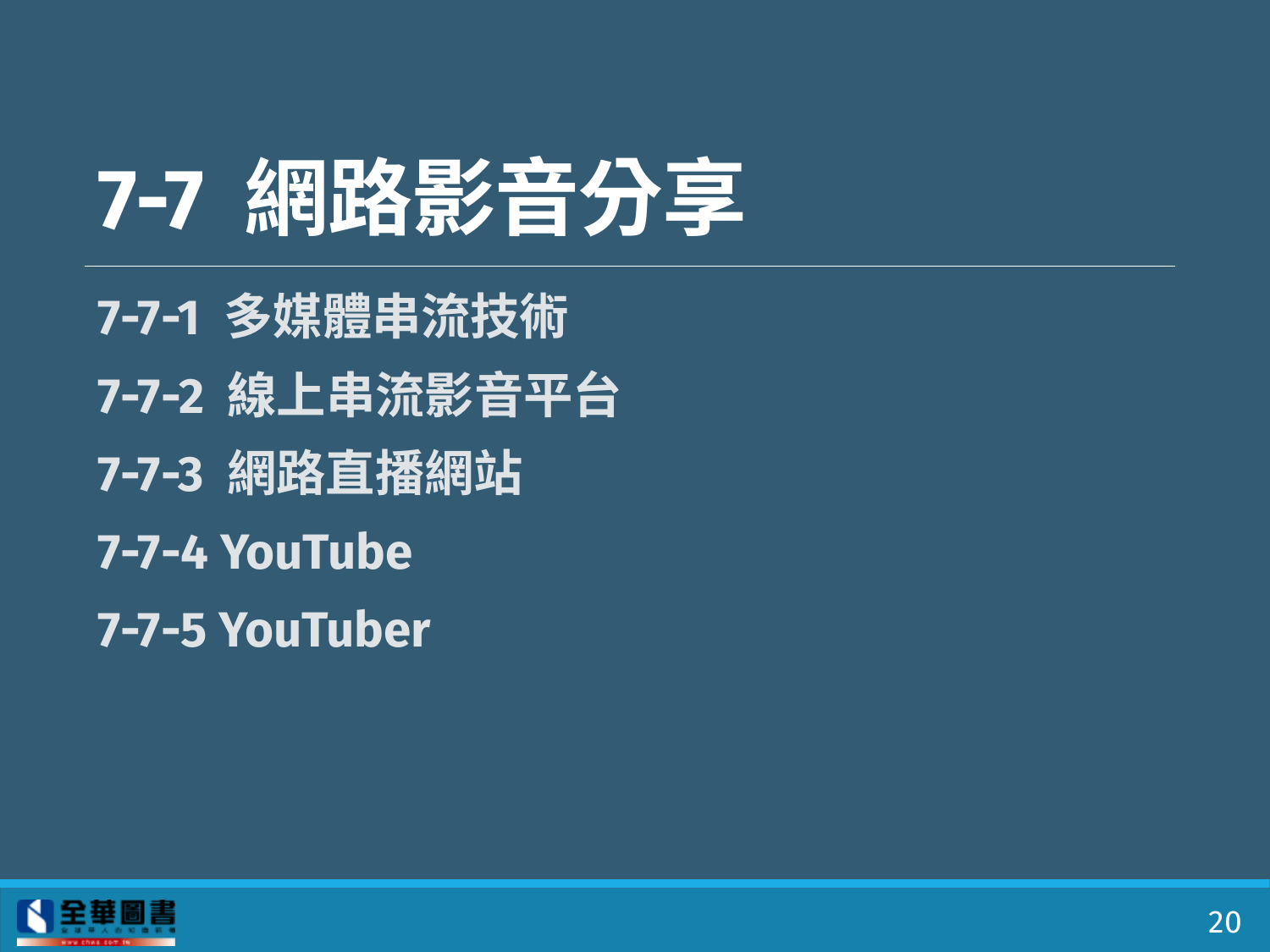

# 7-7 網路影音分享
7-7-1 多媒體串流技術
7-7-2 線上串流影音平台
7-7-3 網路直播網站
7-7-4 YouTube
7-7-5 YouTuber
20